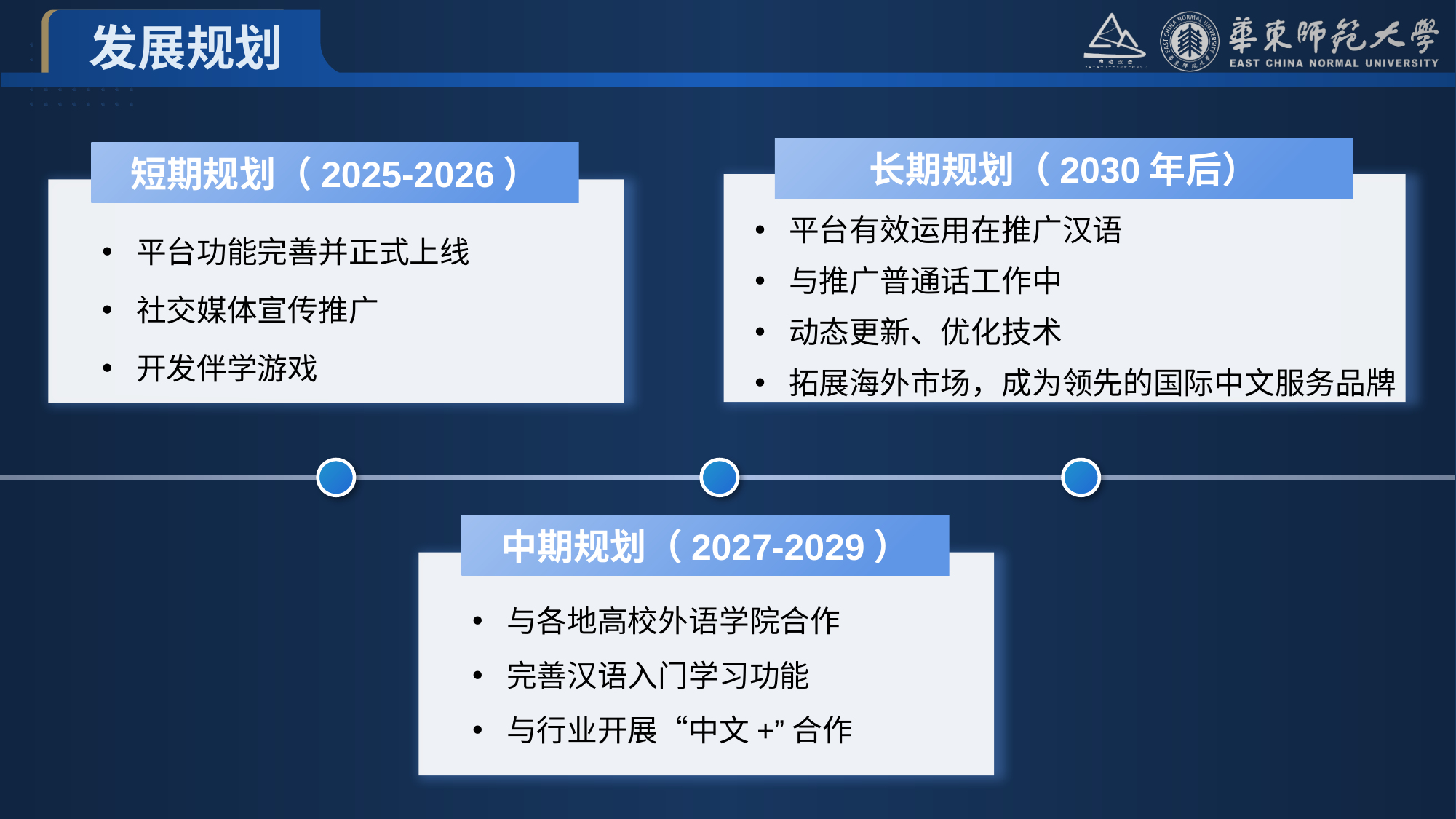

发展规划
长期规划（2030年后）
短期规划（2025-2026）

平台有效运用在推广汉语
与推广普通话工作中
动态更新、优化技术
拓展海外市场，成为领先的国际中文服务品牌
平台功能完善并正式上线
社交媒体宣传推广
开发伴学游戏

中期规划（2027-2029）

与各地高校外语学院合作
完善汉语入门学习功能
与行业开展“中文+”合作